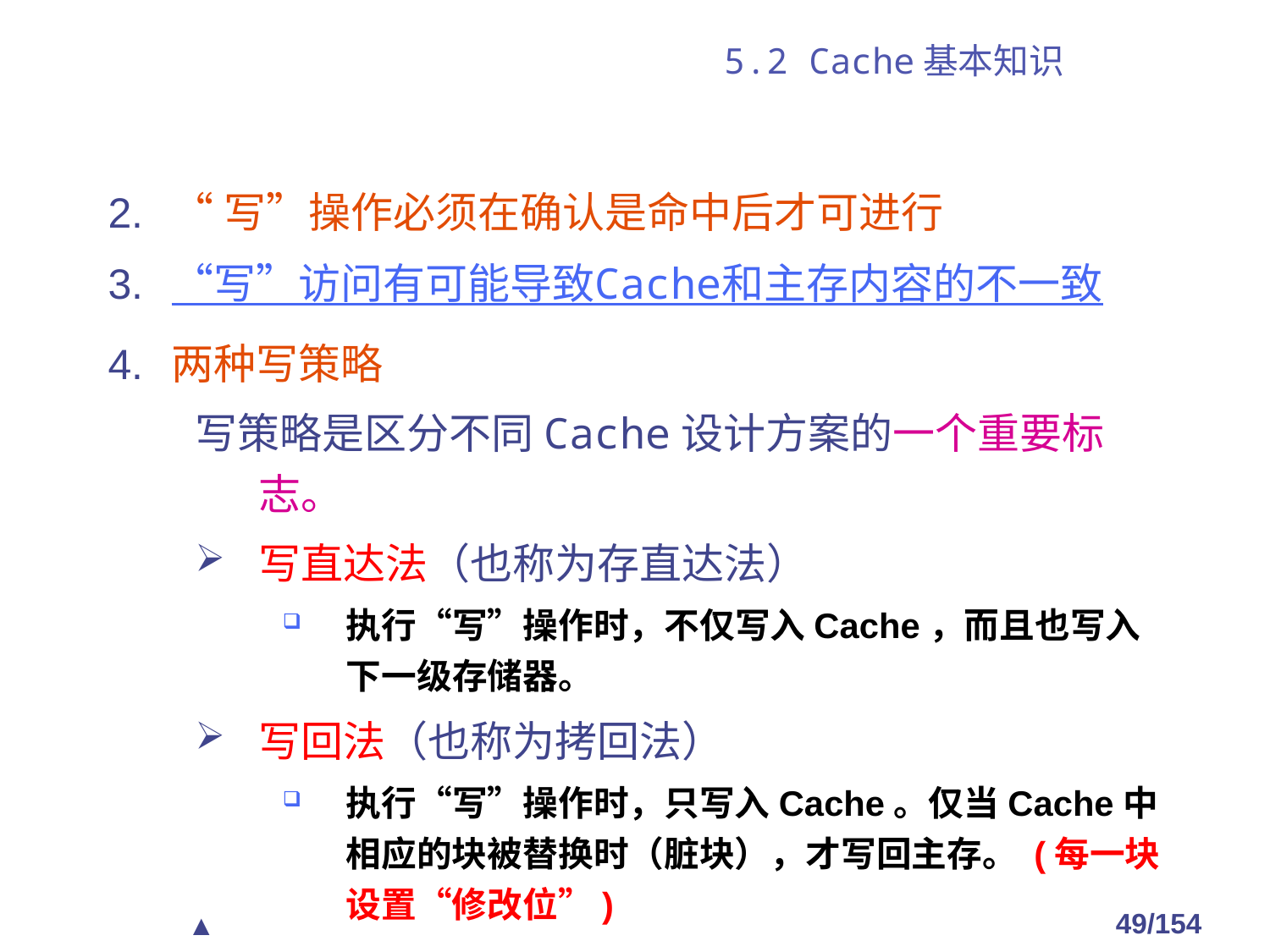

# 5.2 Cache基本知识
“写”操作必须在确认是命中后才可进行
“写”访问有可能导致Cache和主存内容的不一致
两种写策略
写策略是区分不同Cache设计方案的一个重要标志。
写直达法（也称为存直达法）
执行“写”操作时，不仅写入Cache，而且也写入下一级存储器。
写回法（也称为拷回法）
执行“写”操作时，只写入Cache。仅当Cache中相应的块被替换时（脏块），才写回主存。 (每一块设置“修改位”)